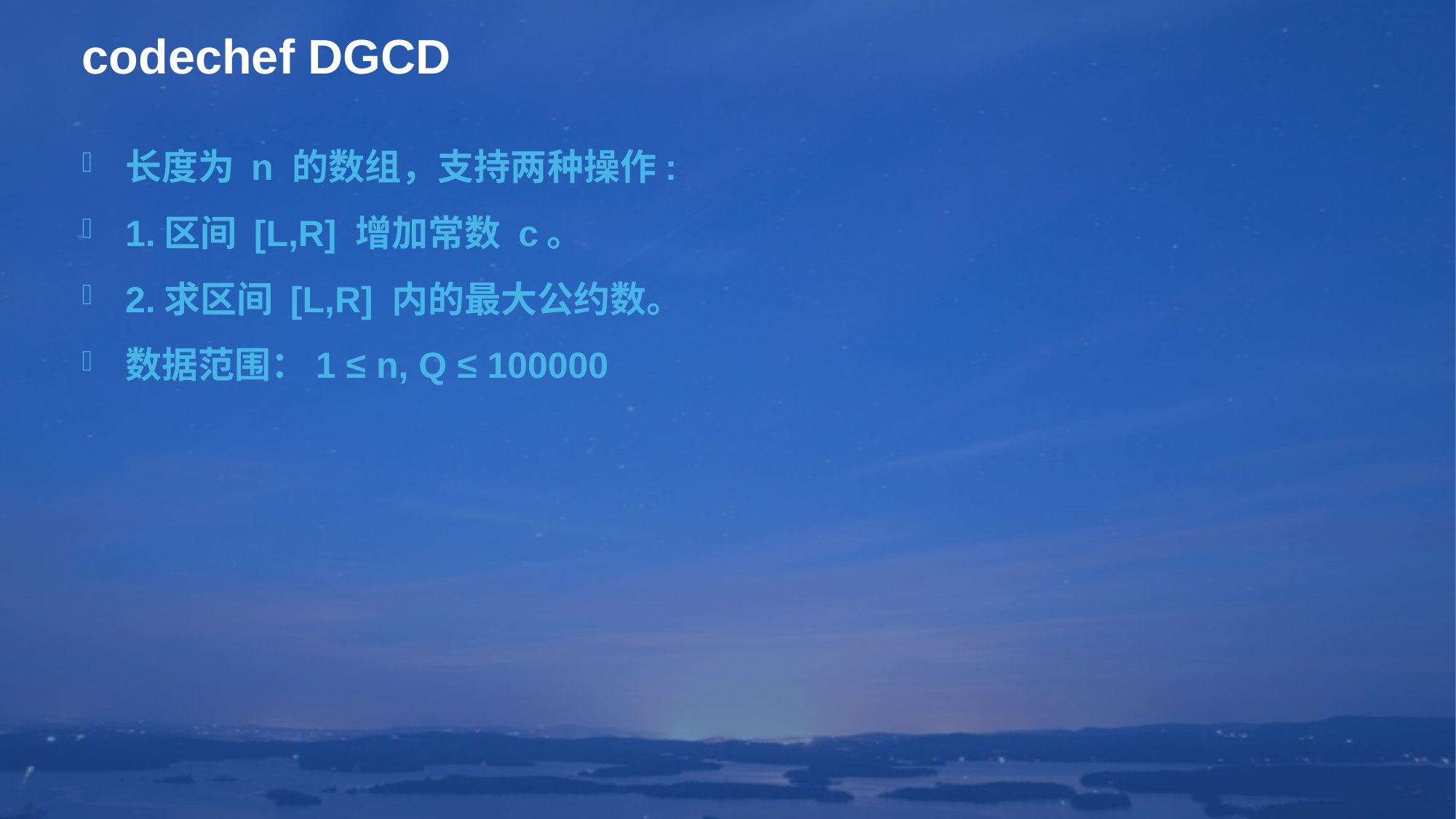

# codechef DGCD
长度为 n 的数组，支持两种操作:
1.区间 [L,R] 增加常数 c。
2.求区间 [L,R] 内的最大公约数。
数据范围：1 ≤ n, Q ≤ 100000